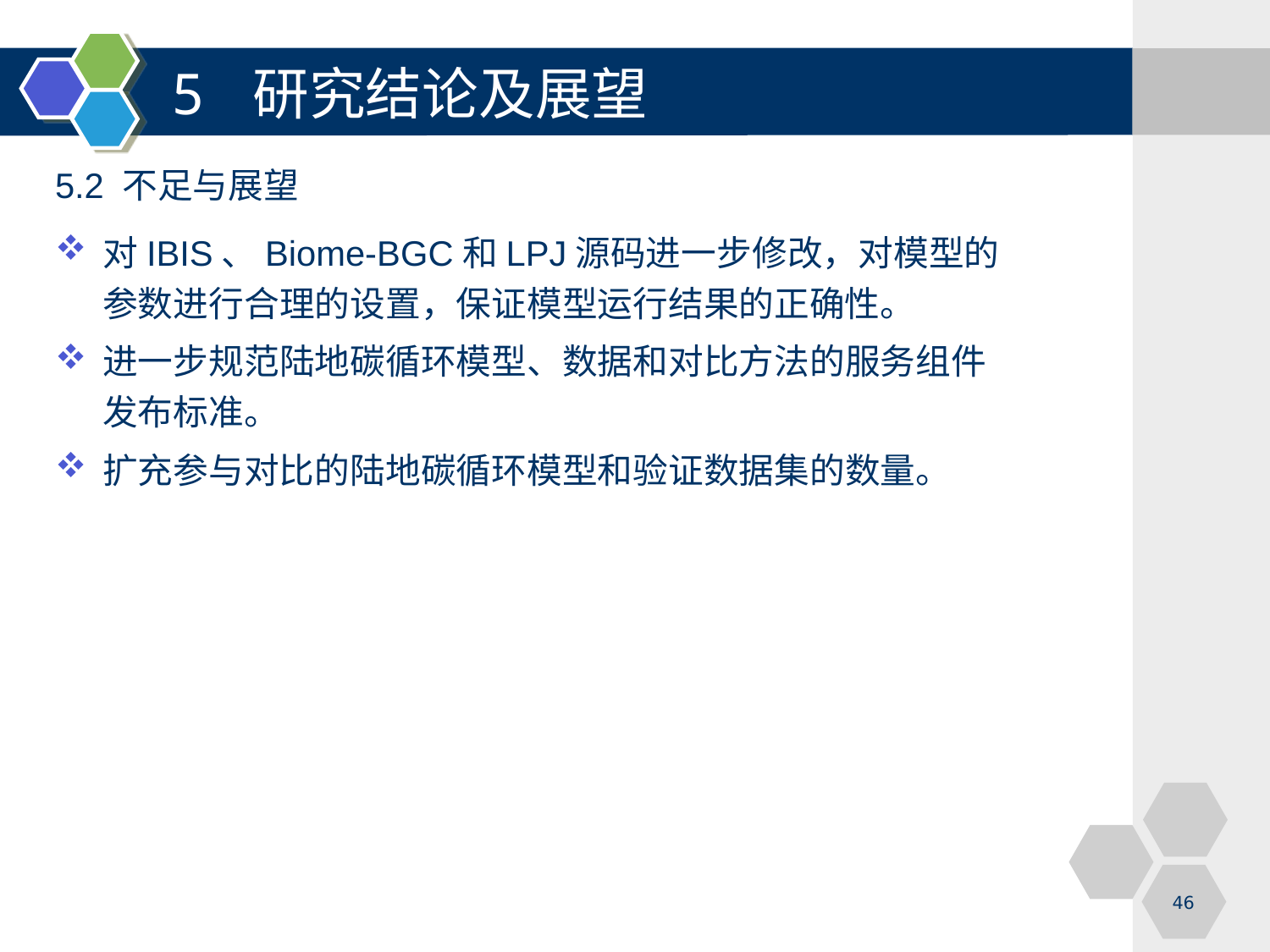

5 研究结论及展望
5.2 不足与展望
对IBIS、Biome-BGC和LPJ源码进一步修改，对模型的参数进行合理的设置，保证模型运行结果的正确性。
进一步规范陆地碳循环模型、数据和对比方法的服务组件发布标准。
扩充参与对比的陆地碳循环模型和验证数据集的数量。
46